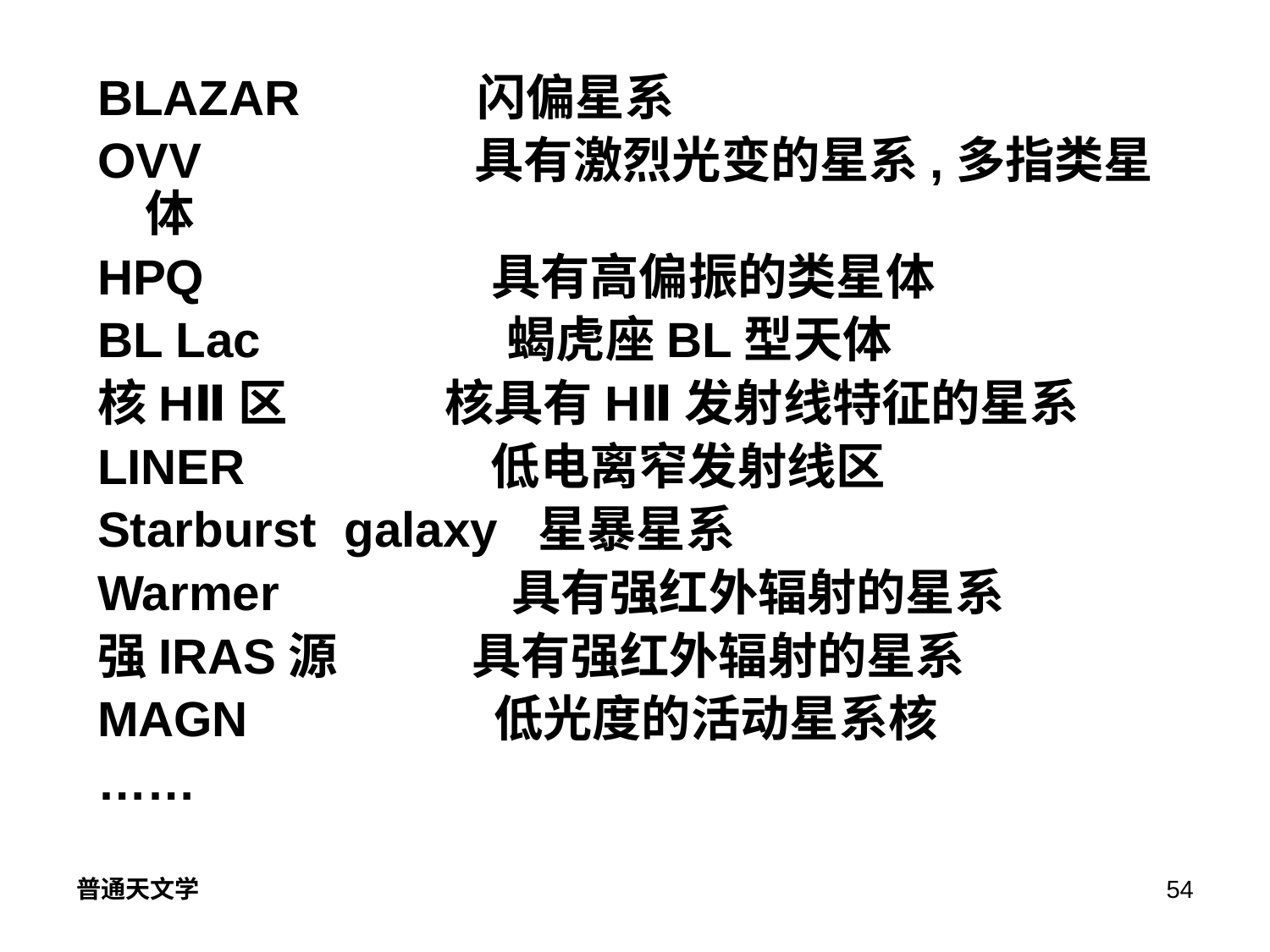

BLAZAR            闪偏星系
OVV                   具有激烈光变的星系,多指类星体
HPQ                    具有高偏振的类星体
BL Lac                 蝎虎座BL型天体
核HⅡ区              核具有HⅡ发射线特征的星系
LINER                 低电离窄发射线区
Starburst  galaxy  星暴星系
Warmer                具有强红外辐射的星系
强IRAS源            具有强红外辐射的星系
MAGN                 低光度的活动星系核
……

普通天文学
54